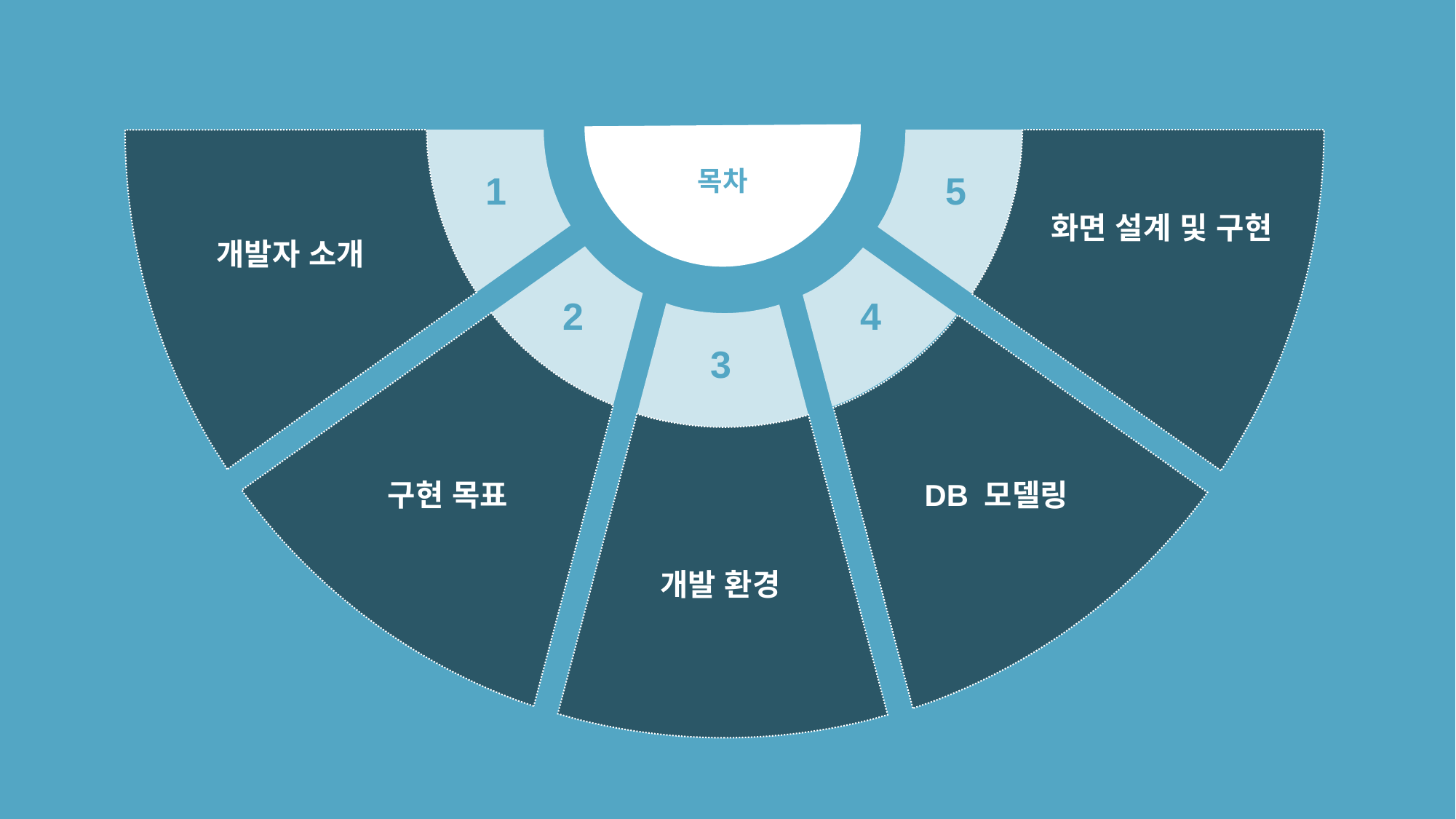

목차
1
5
화면 설계 및 구현
개발자 소개

2
4

3

구현 목표
DB 모델링
개발 환경